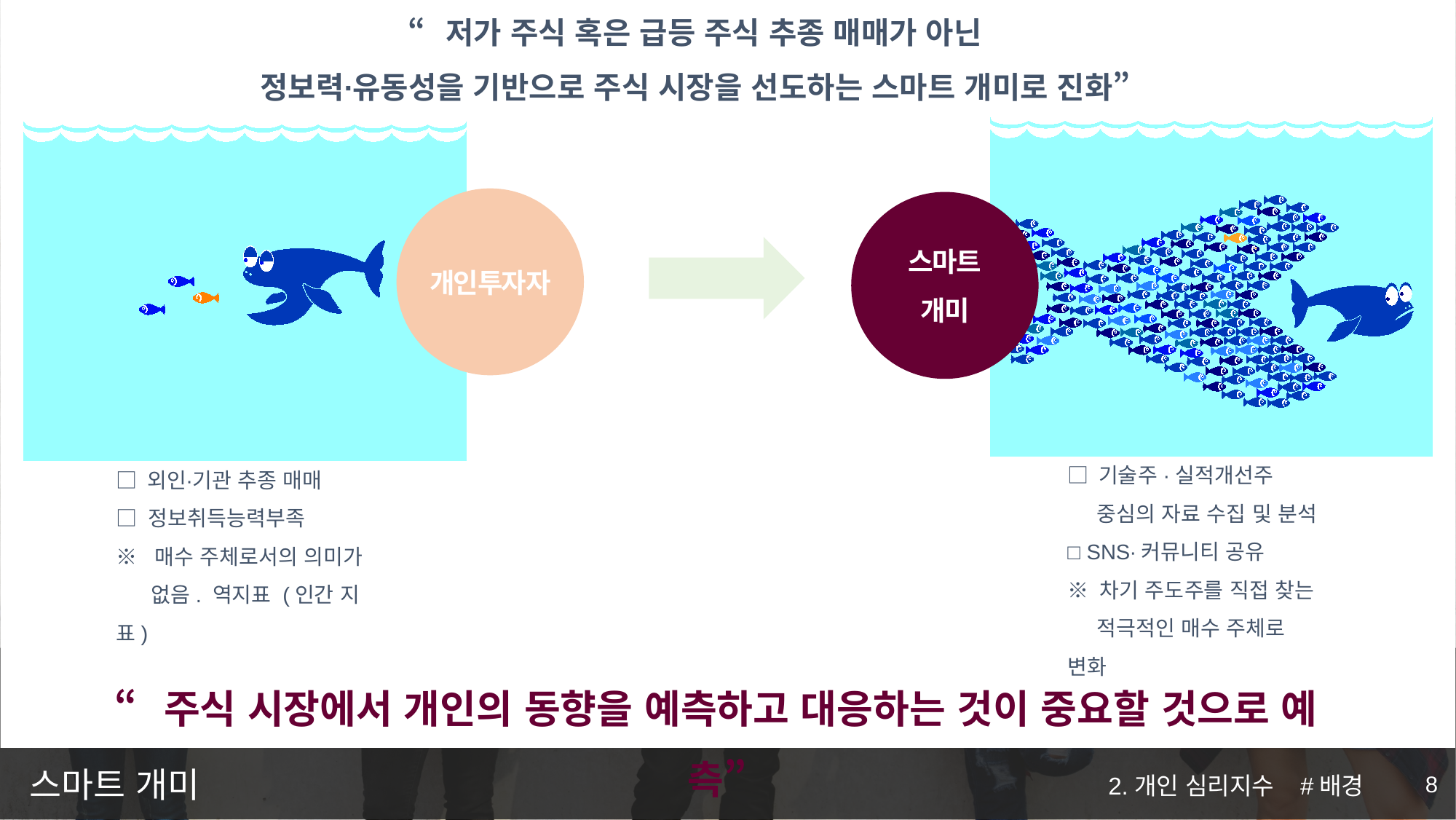

“저가 주식 혹은 급등 주식 추종 매매가 아닌
정보력∙유동성을 기반으로 주식 시장을 선도하는 스마트 개미로 진화”

개인투자자
스마트
개미

□ 기술주 ∙ 실적개선주
    중심의 자료 수집 및 분석
□ SNS∙커뮤니티 공유
※ 차기 주도주를 직접 찾는
    적극적인 매수 주체로 변화

□ 외인∙기관 추종 매매
□ 정보취득능력부족
※  매수 주체로서의 의미가
     없음. 역지표 (인간 지표)
“주식 시장에서 개인의 동향을 예측하고 대응하는 것이 중요할 것으로 예측”
# 스마트 개미
2.개인 심리지수   #배경
8